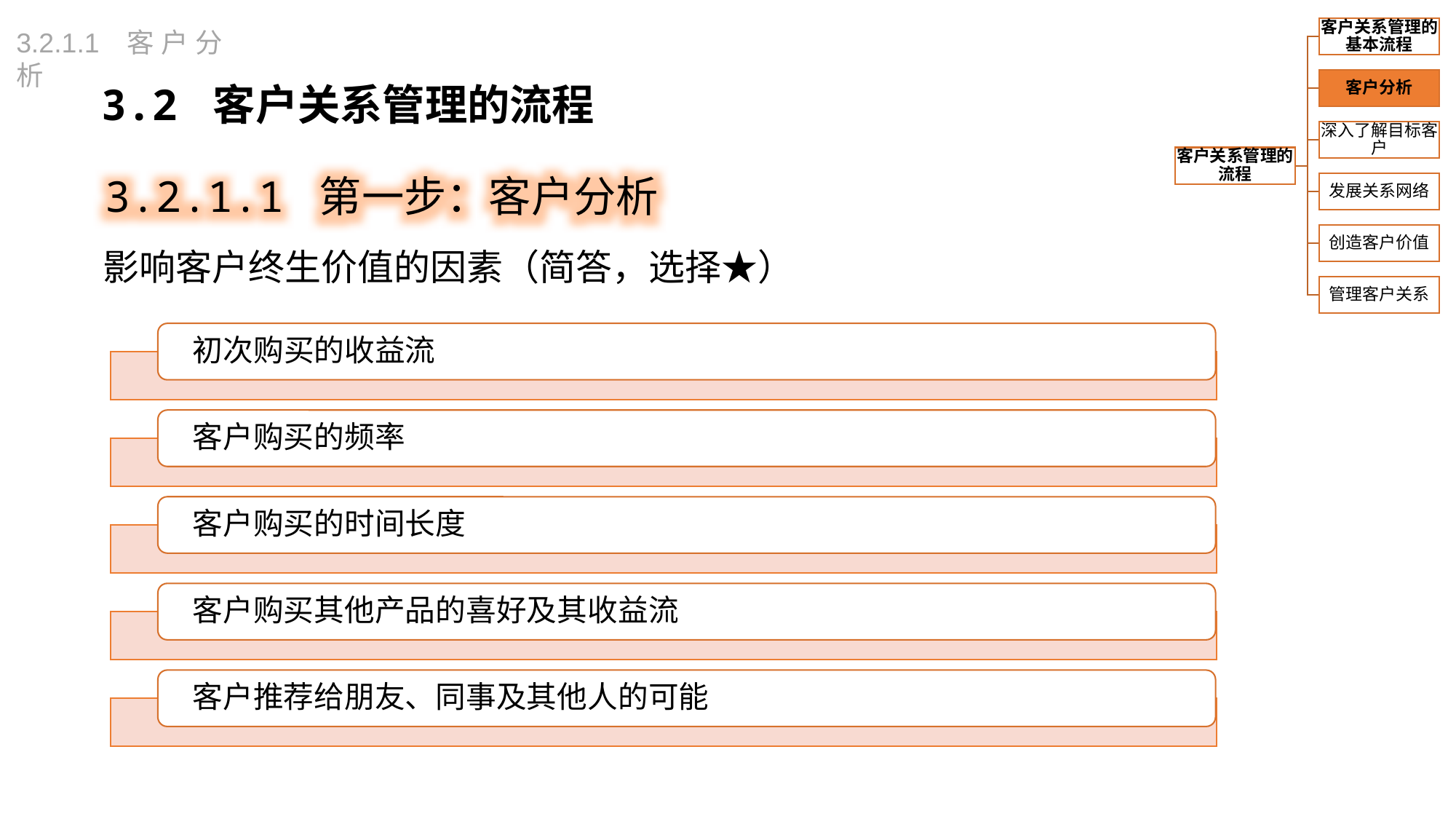

客户关系管理的流程
客户关系管理的基本流程
客户分析
深入了解目标客户
发展关系网络
创造客户价值
管理客户关系
3.2.1.1 客户分析
3.2 客户关系管理的流程
3.2.1.1 第一步：客户分析
影响客户终生价值的因素（简答，选择★）
初次购买的收益流
客户购买的频率
客户购买的时间长度
客户购买其他产品的喜好及其收益流
客户推荐给朋友、同事及其他人的可能